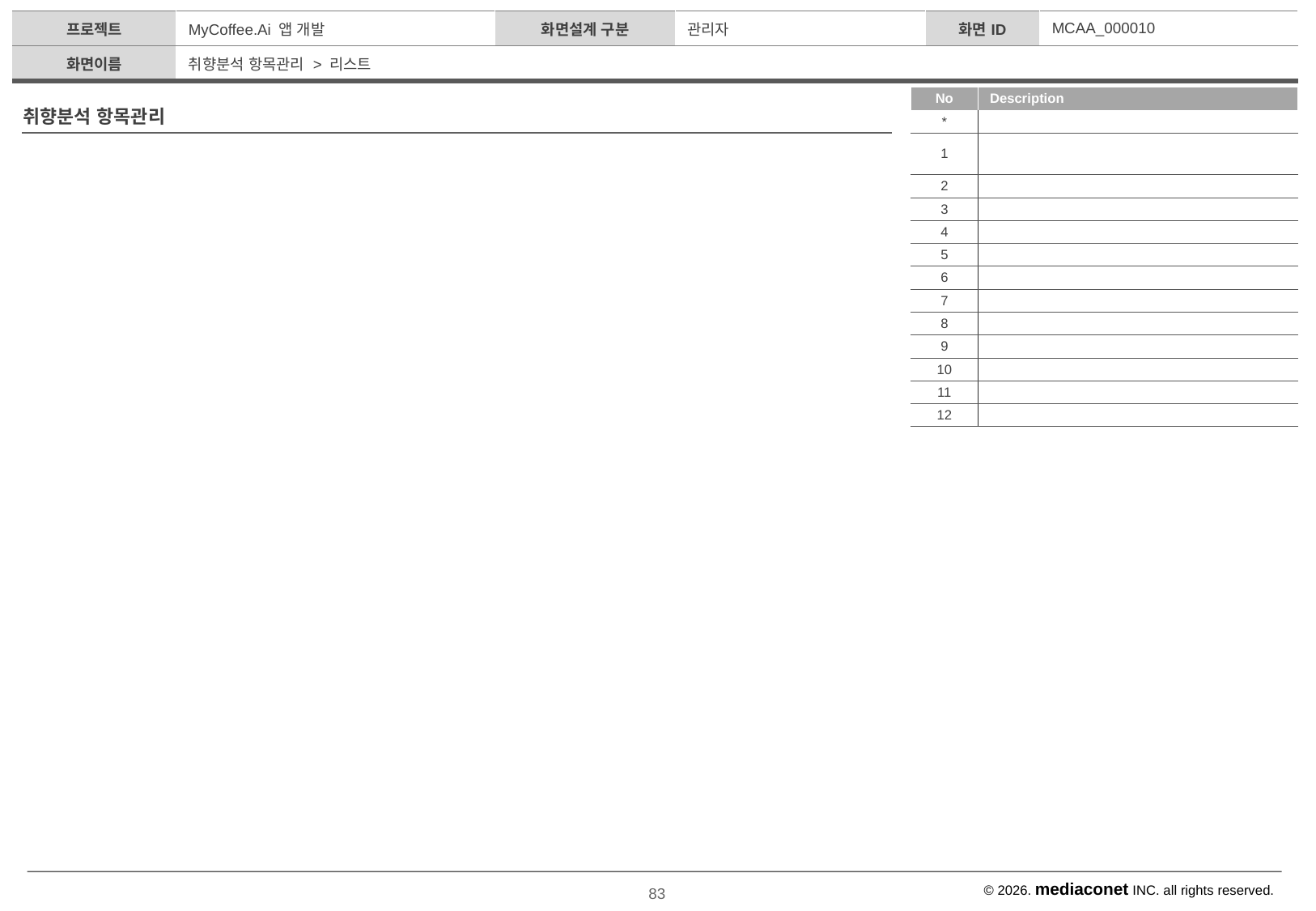

| 프로젝트 | MyCoffee.Ai 앱 개발 | 화면설계 구분 | 관리자 | 화면ID | MCAA\_000010 |
| --- | --- | --- | --- | --- | --- |
| 화면이름 | 취향분석 항목관리 > 리스트 |  |  |  |  |
| No | Description |
| --- | --- |
| \* |  |
| 1 |  |
| 2 |  |
| 3 |  |
| 4 |  |
| 5 |  |
| 6 |  |
| 7 |  |
| 8 |  |
| 9 |  |
| 10 |  |
| 11 |  |
| 12 |  |
취향분석 항목관리